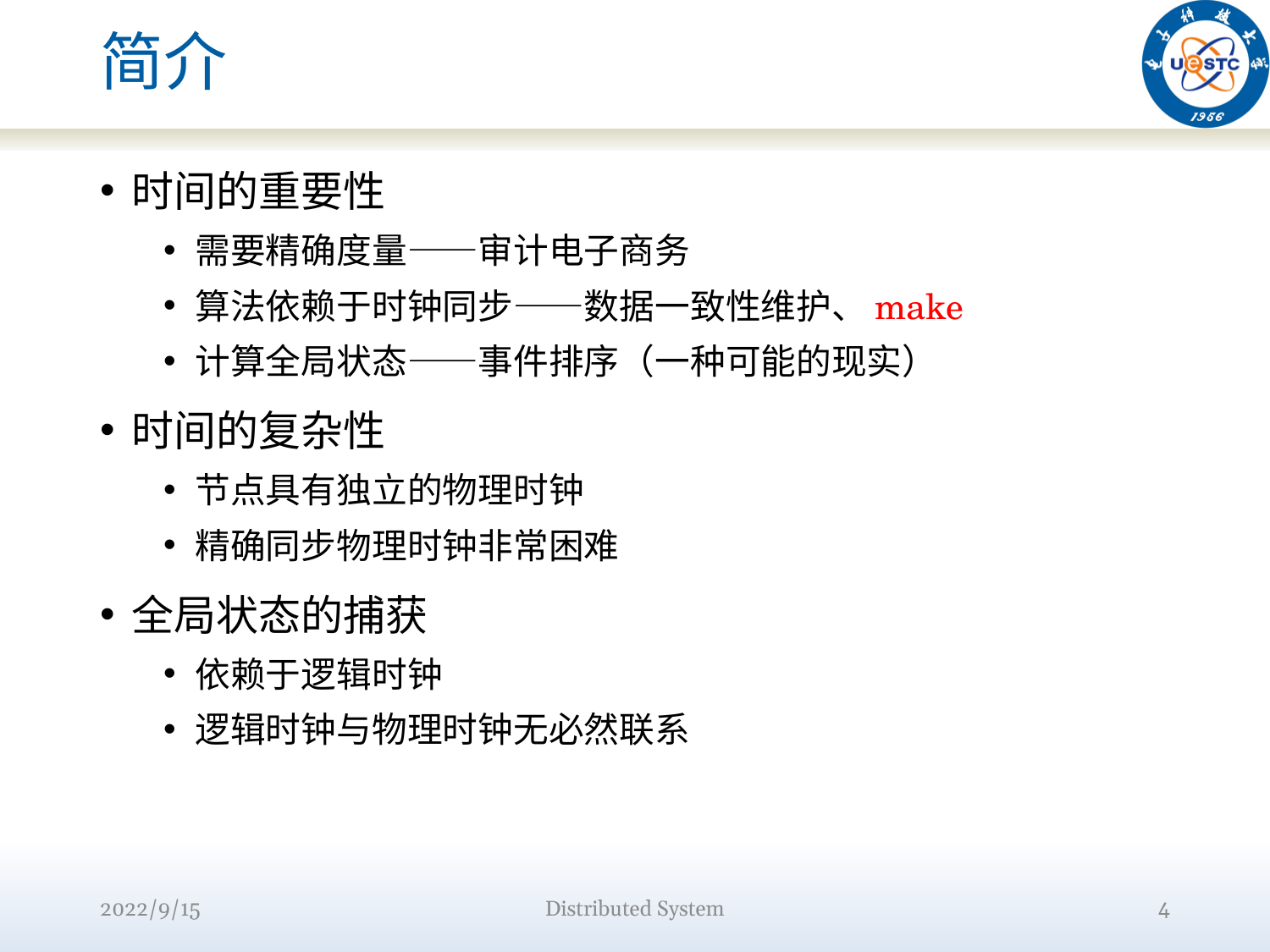

# 简介
时间的重要性
需要精确度量——审计电子商务
算法依赖于时钟同步——数据一致性维护、make
计算全局状态——事件排序（一种可能的现实）
时间的复杂性
节点具有独立的物理时钟
精确同步物理时钟非常困难
全局状态的捕获
依赖于逻辑时钟
逻辑时钟与物理时钟无必然联系
2022/9/15
Distributed System
4